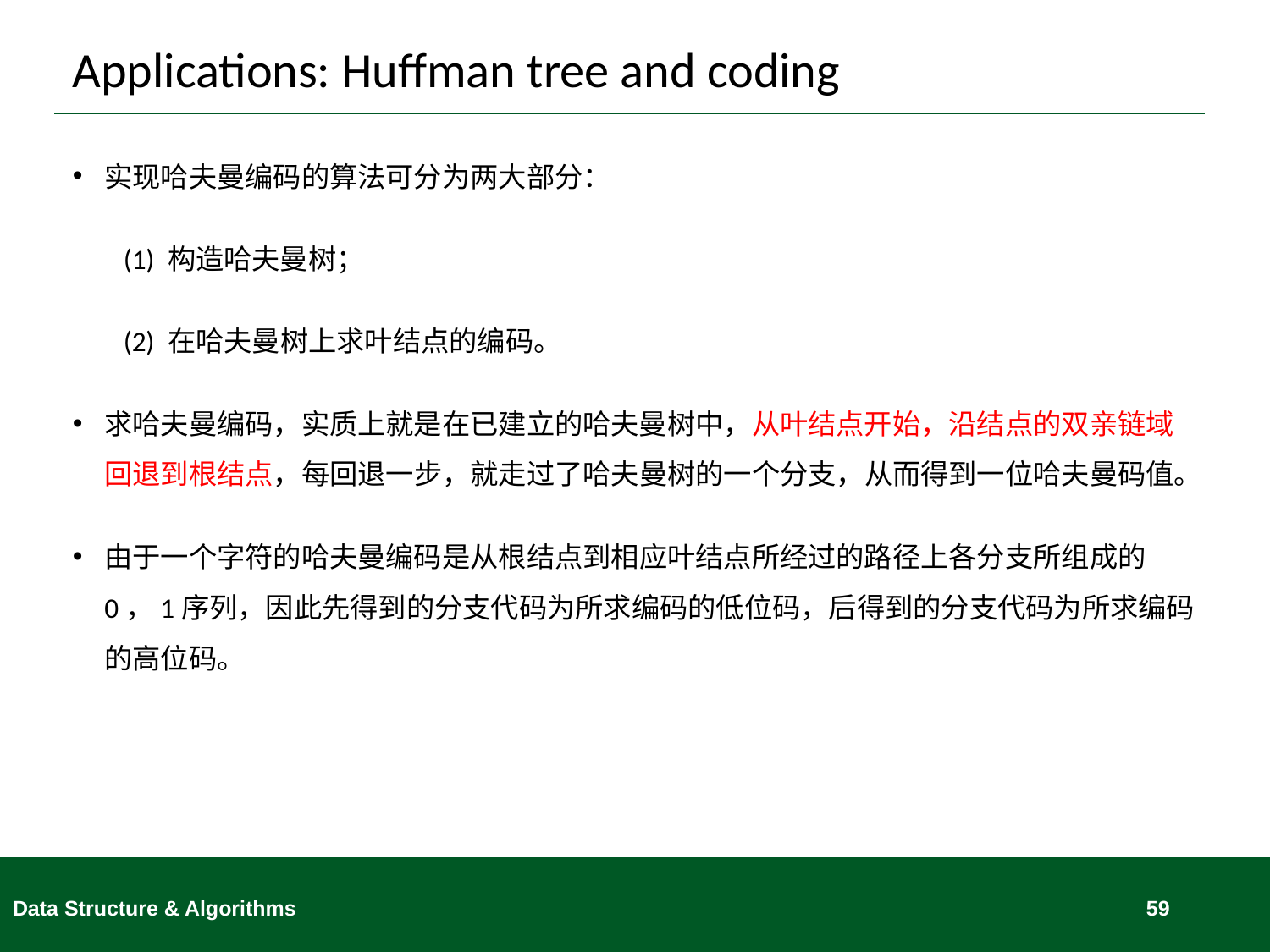

# Applications: Huffman tree and coding
实现哈夫曼编码的算法可分为两大部分：
        (1) 构造哈夫曼树；
        (2) 在哈夫曼树上求叶结点的编码。
求哈夫曼编码，实质上就是在已建立的哈夫曼树中，从叶结点开始，沿结点的双亲链域回退到根结点，每回退一步，就走过了哈夫曼树的一个分支，从而得到一位哈夫曼码值。
由于一个字符的哈夫曼编码是从根结点到相应叶结点所经过的路径上各分支所组成的0，1序列，因此先得到的分支代码为所求编码的低位码，后得到的分支代码为所求编码的高位码。

Data Structure & Algorithms
59